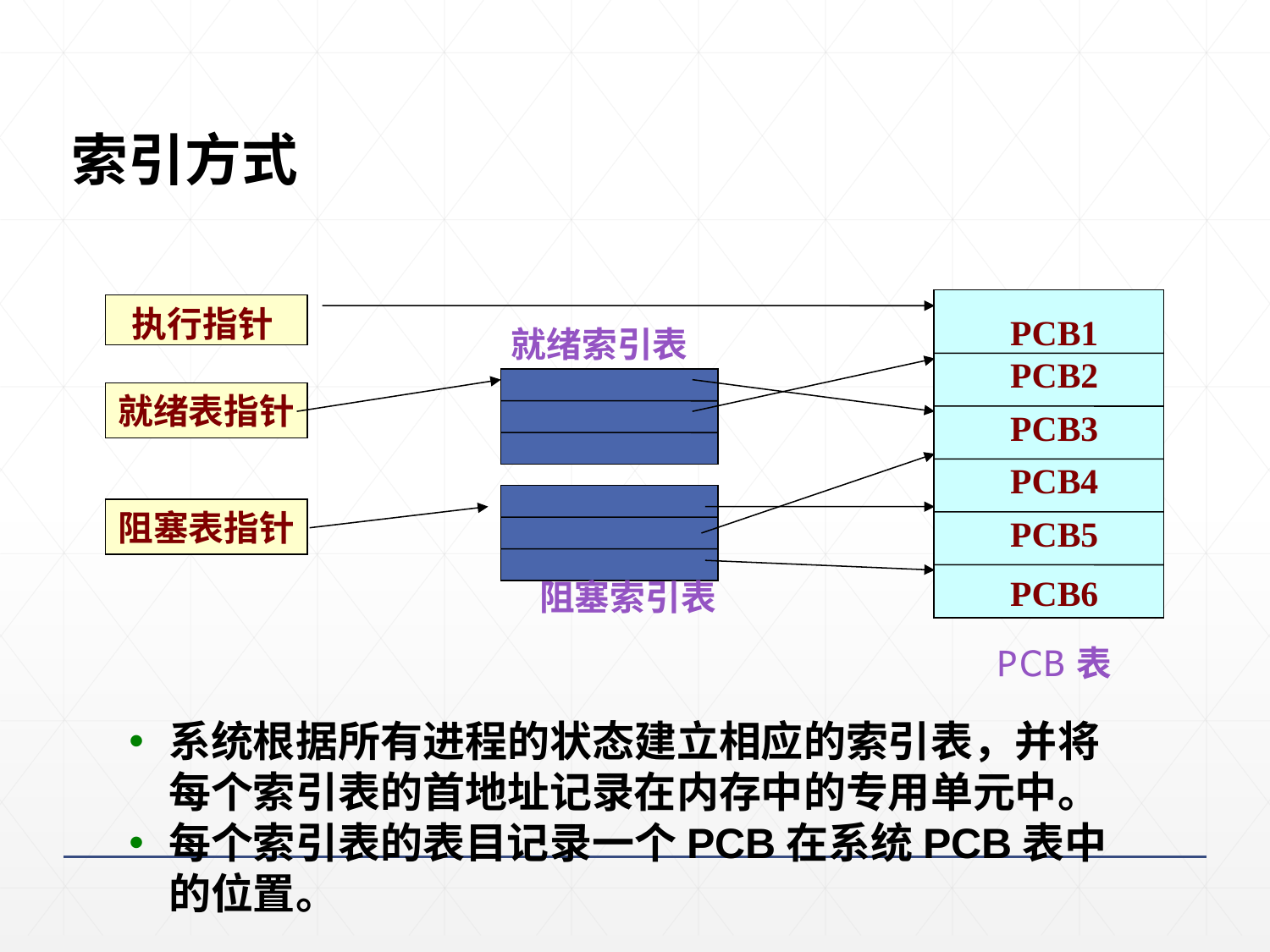

索引方式

PCB1
PCB2

PCB3

PCB4

PCB5

PCB6

执行指针

就绪索引表

就绪表指针

阻塞表指针

阻塞索引表
PCB表
系统根据所有进程的状态建立相应的索引表，并将每个索引表的首地址记录在内存中的专用单元中。
每个索引表的表目记录一个PCB在系统PCB表中的位置。